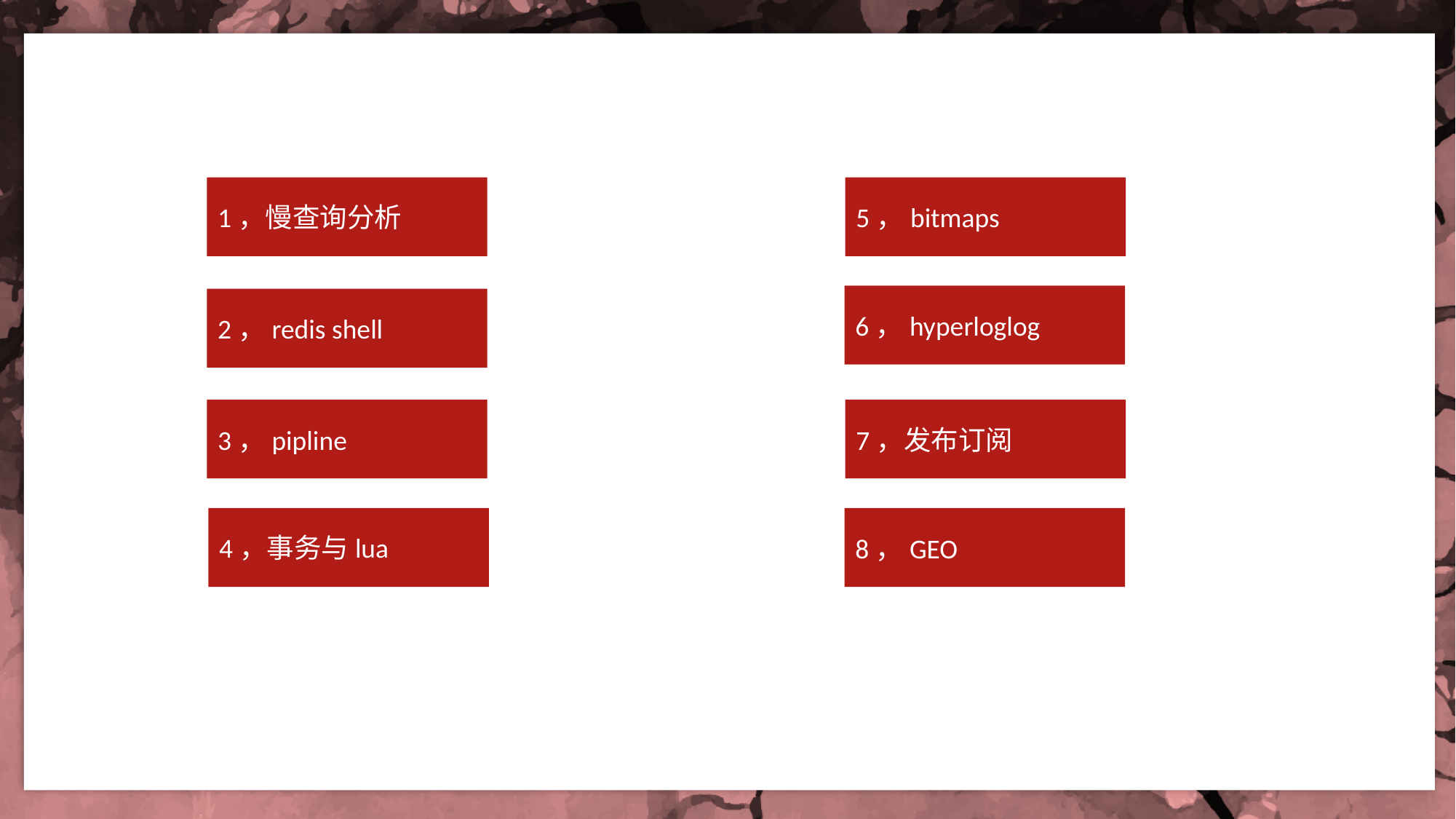

1，慢查询分析
5，bitmaps
6，hyperloglog
2，redis shell
3，pipline
7，发布订阅
4，事务与lua
8，GEO